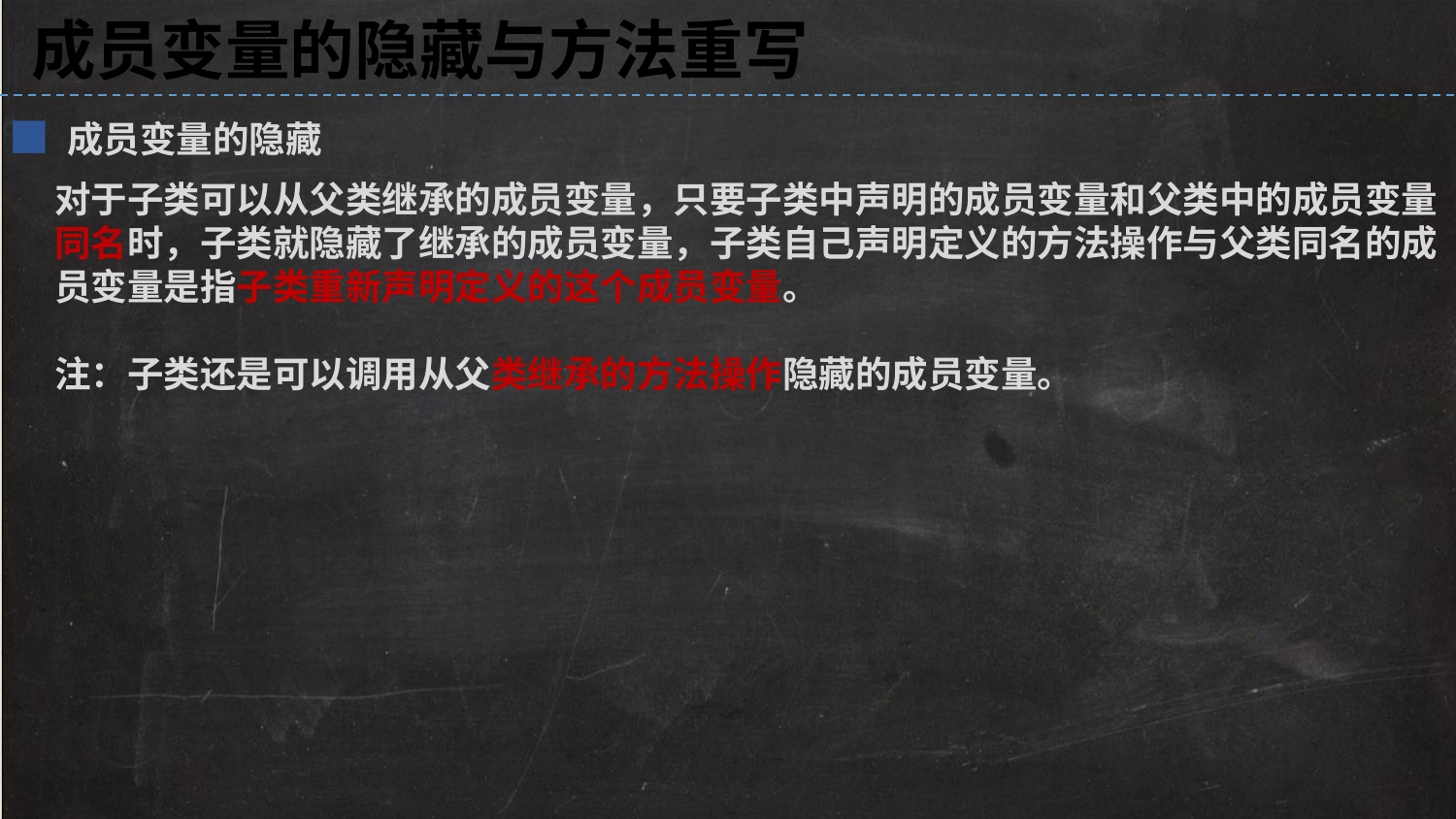

成员变量的隐藏与方法重写
■ 成员变量的隐藏
对于子类可以从父类继承的成员变量，只要子类中声明的成员变量和父类中的成员变量同名时，子类就隐藏了继承的成员变量，子类自己声明定义的方法操作与父类同名的成员变量是指子类重新声明定义的这个成员变量。

注：子类还是可以调用从父类继承的方法操作隐藏的成员变量。